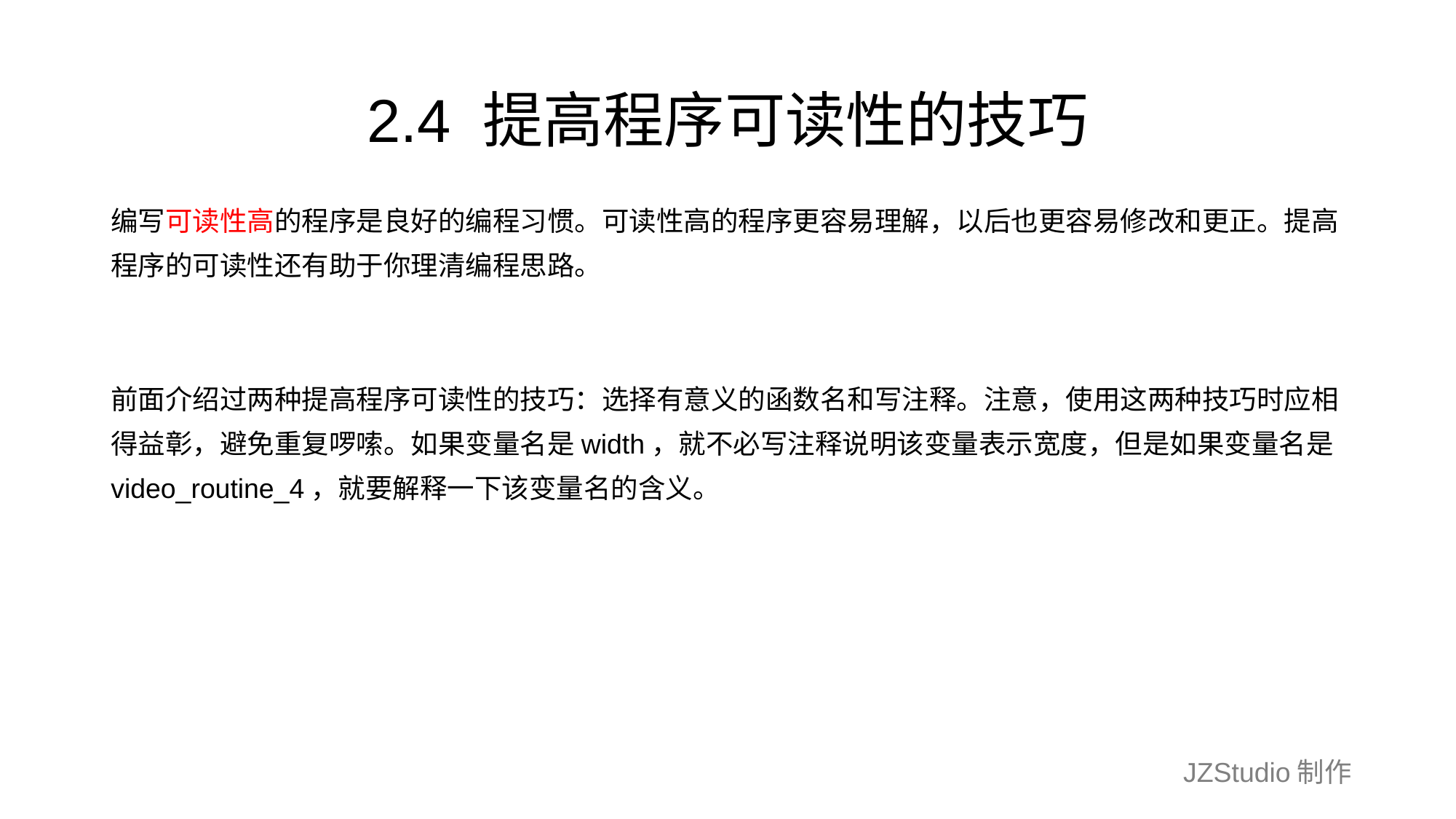

# 2.4 提高程序可读性的技巧
编写可读性高的程序是良好的编程习惯。可读性高的程序更容易理解，以后也更容易修改和更正。提高
程序的可读性还有助于你理清编程思路。

前面介绍过两种提高程序可读性的技巧：选择有意义的函数名和写注释。注意，使用这两种技巧时应相
得益彰，避免重复啰嗦。如果变量名是width，就不必写注释说明该变量表示宽度，但是如果变量名是
video_routine_4，就要解释一下该变量名的含义。